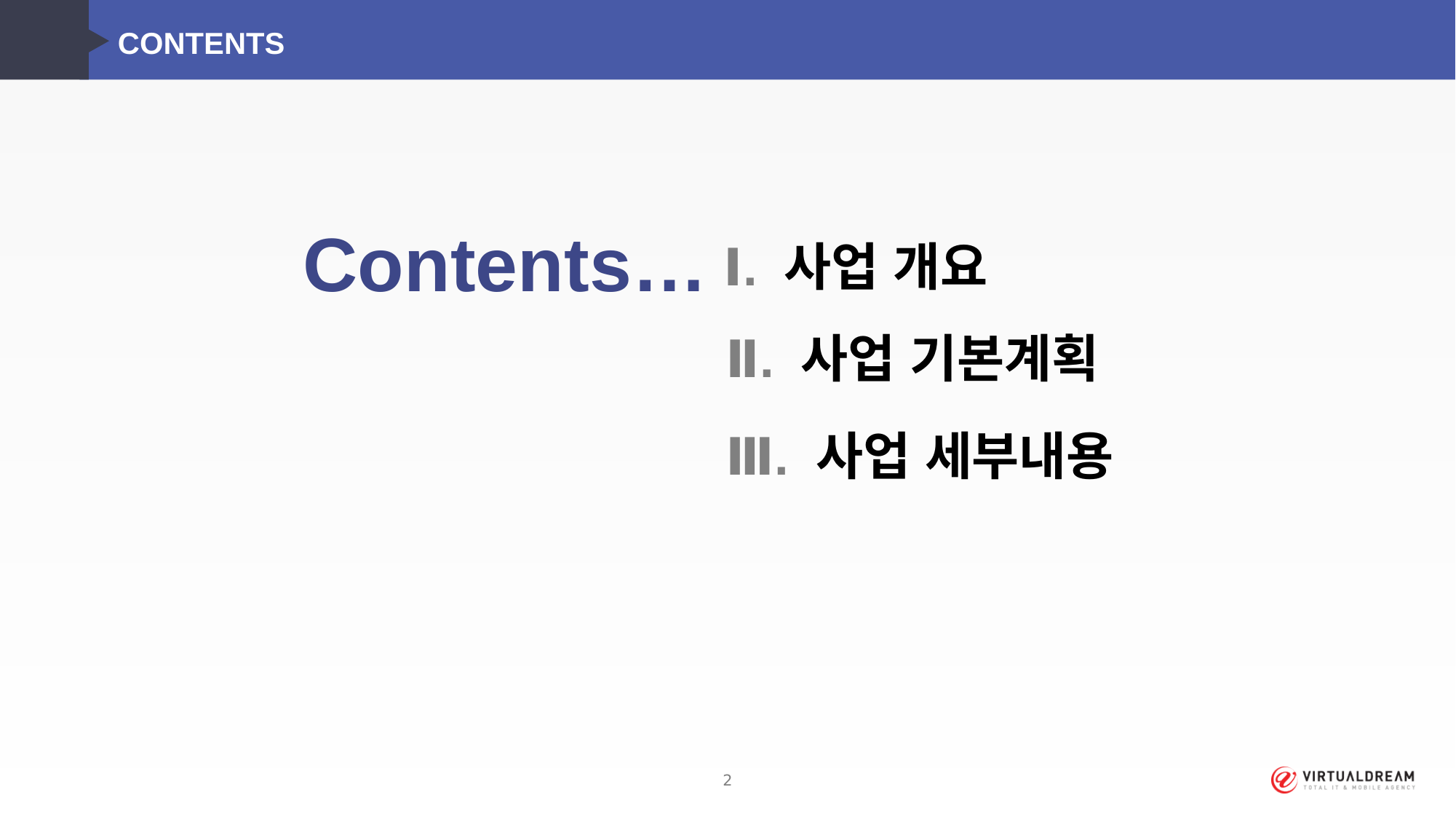

CONTENTS
Contents…
Ⅰ. 사업 개요
Ⅱ. 사업 기본계획
Ⅲ. 사업 세부내용